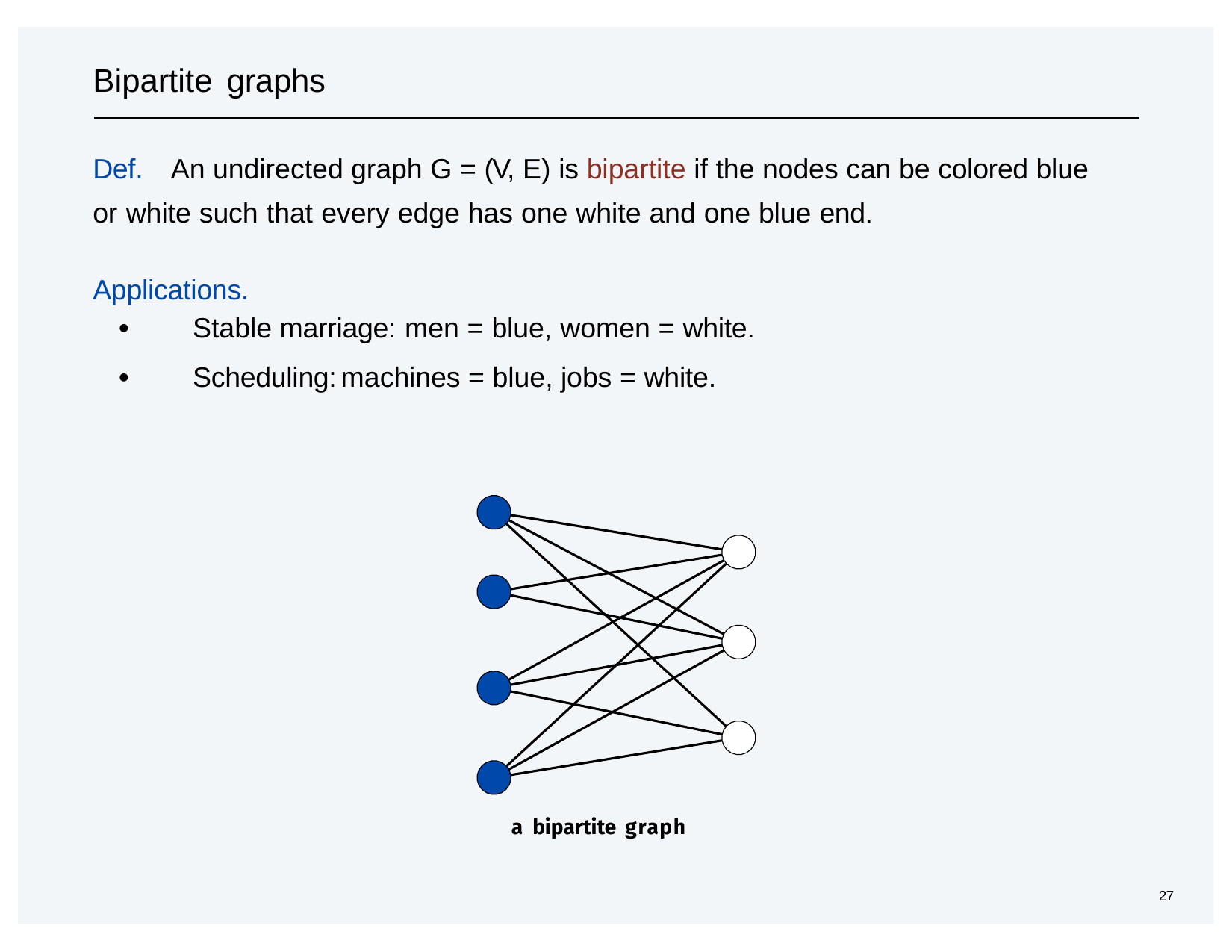

# Bipartite graphs
Def.	An undirected graph G = (V, E) is bipartite if the nodes can be colored blue or white such that every edge has one white and one blue end.

Applications.
・Stable marriage:	men = blue, women = white.
・Scheduling:	machines = blue, jobs = white.

a bipartite graph
27